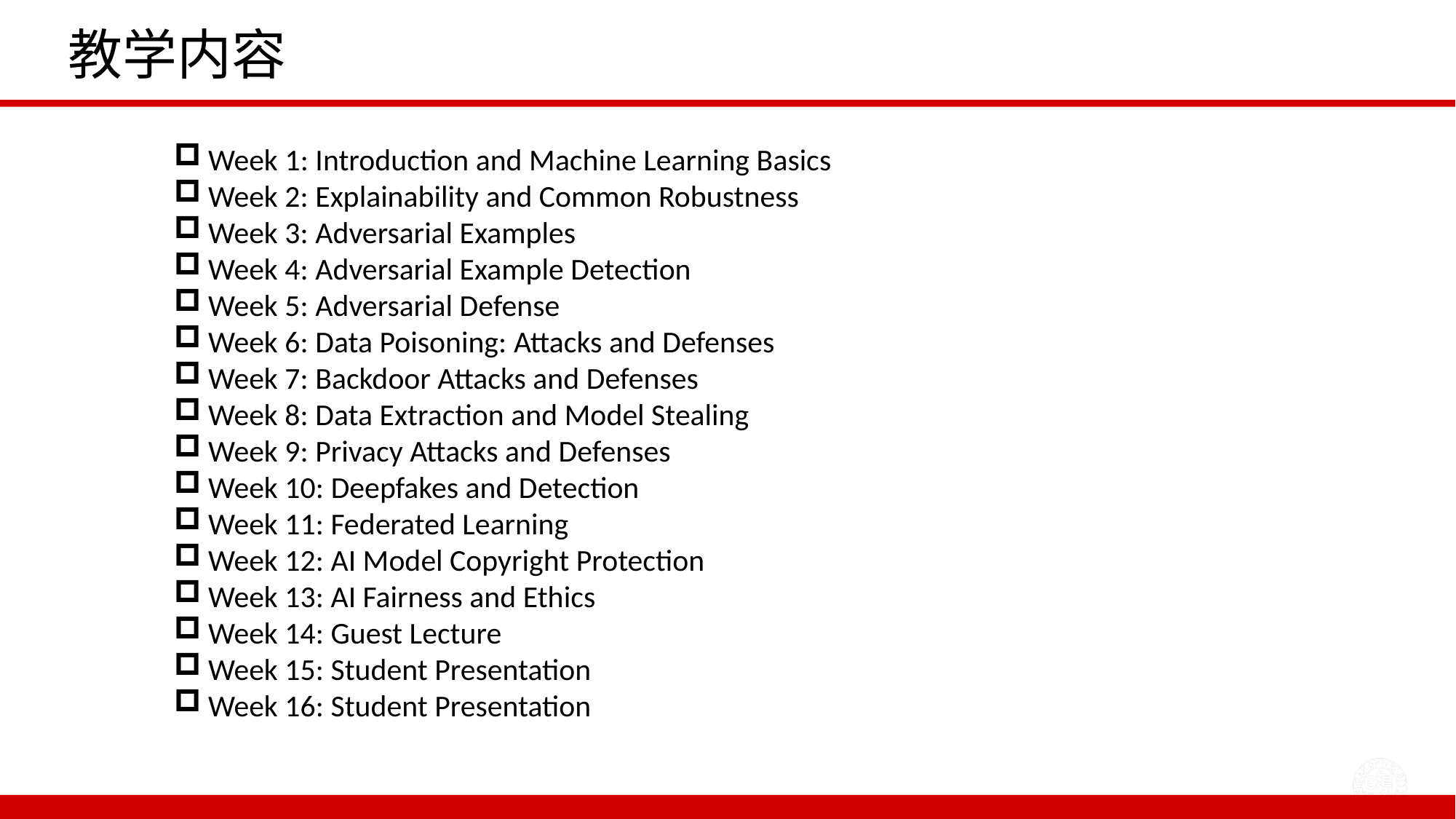

# 教学内容
Week 1: Introduction and Machine Learning Basics
Week 2: Explainability and Common Robustness
Week 3: Adversarial Examples
Week 4: Adversarial Example Detection
Week 5: Adversarial Defense
Week 6: Data Poisoning: Attacks and Defenses
Week 7: Backdoor Attacks and Defenses
Week 8: Data Extraction and Model Stealing
Week 9: Privacy Attacks and Defenses
Week 10: Deepfakes and Detection
Week 11: Federated Learning
Week 12: AI Model Copyright Protection
Week 13: AI Fairness and Ethics
Week 14: Guest Lecture
Week 15: Student Presentation
Week 16: Student Presentation